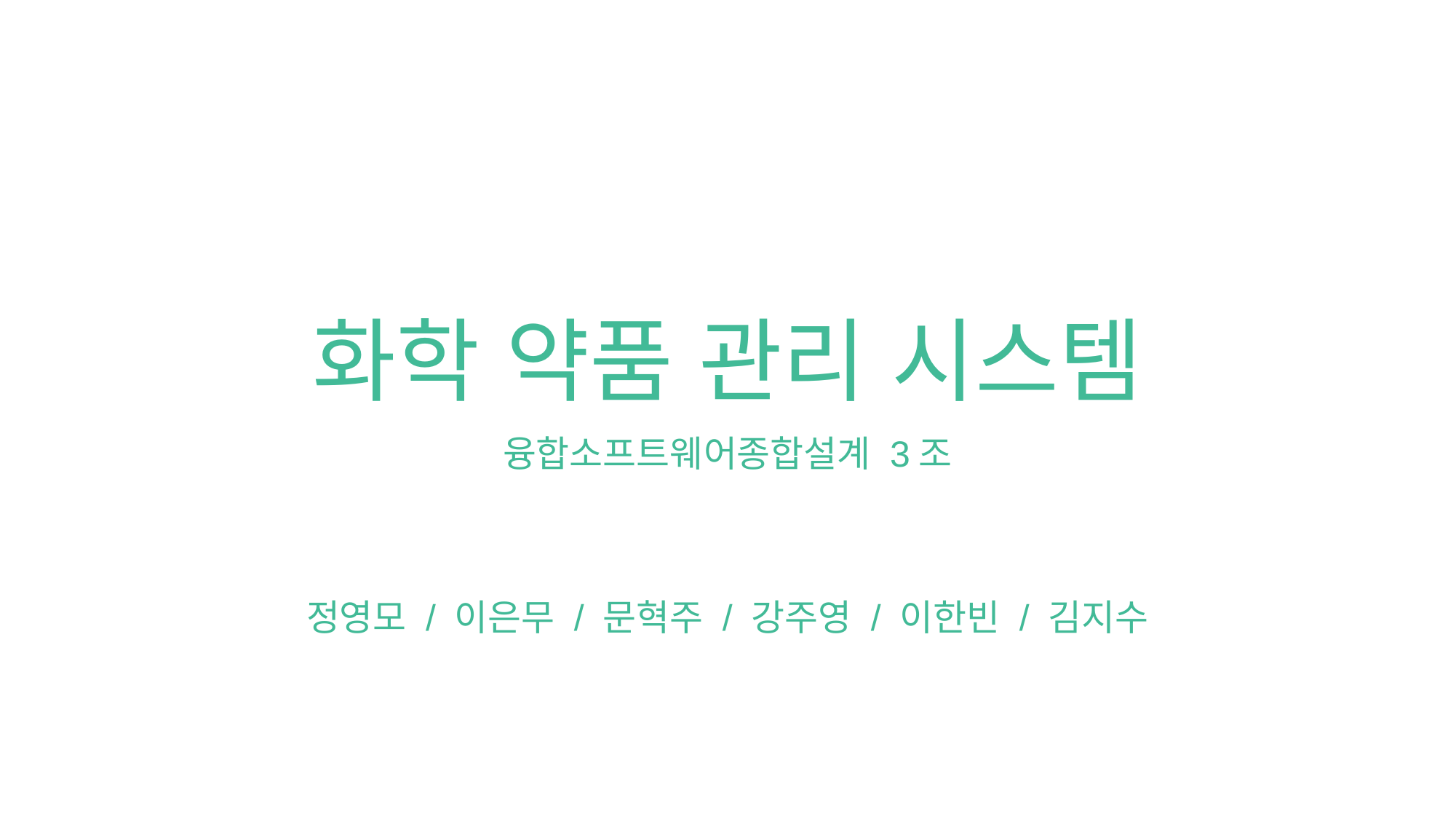

# 화학 약품 관리 시스템
융합소프트웨어종합설계 3조

정영모 / 이은무 / 문혁주 / 강주영 / 이한빈 / 김지수